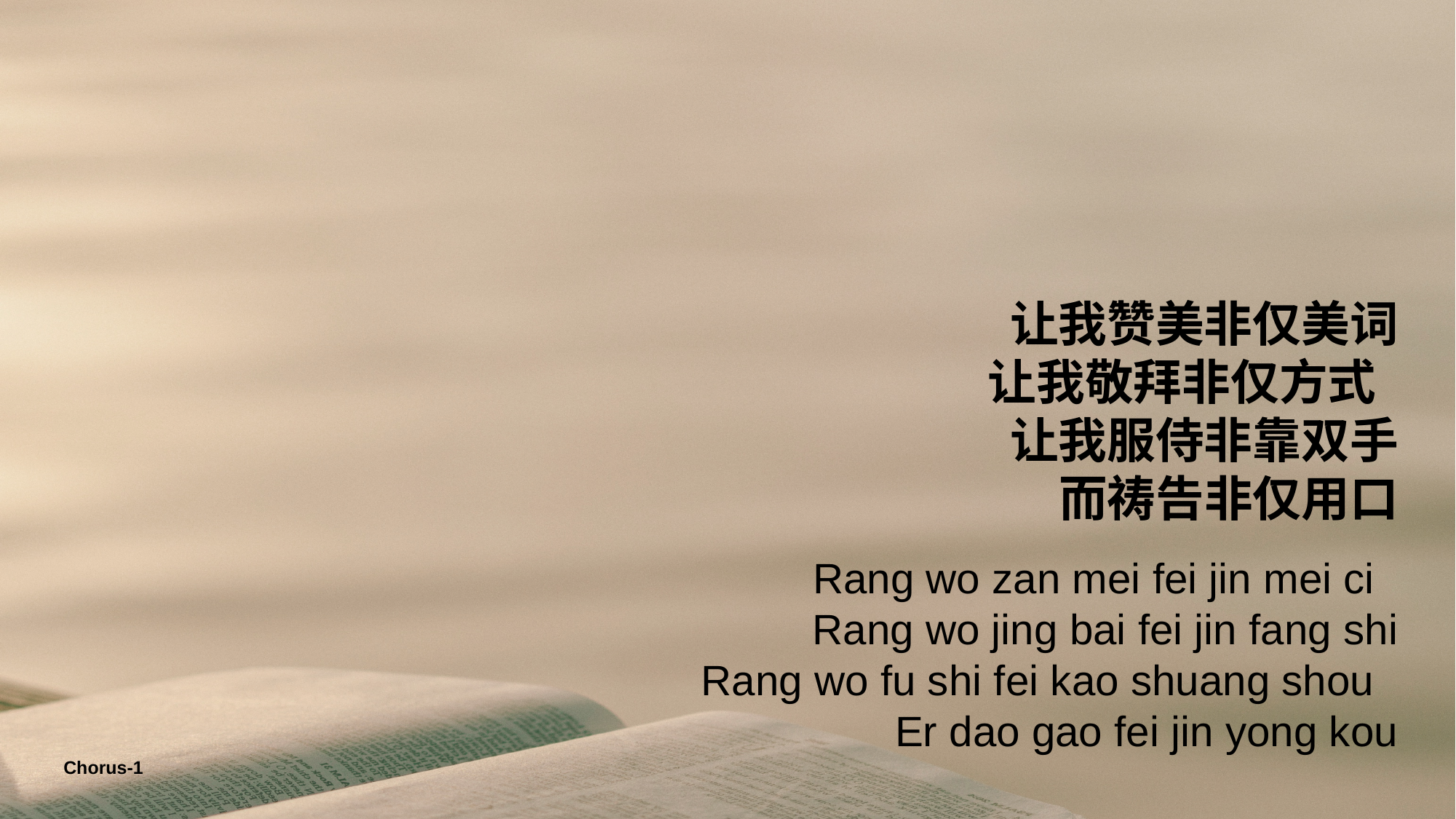

让我赞美非仅美词
让我敬拜非仅方式
让我服侍非靠双手
而祷告非仅用口

Rang wo zan mei fei jin mei ci
Rang wo jing bai fei jin fang shi
Rang wo fu shi fei kao shuang shou
Er dao gao fei jin yong kou

Chorus-1